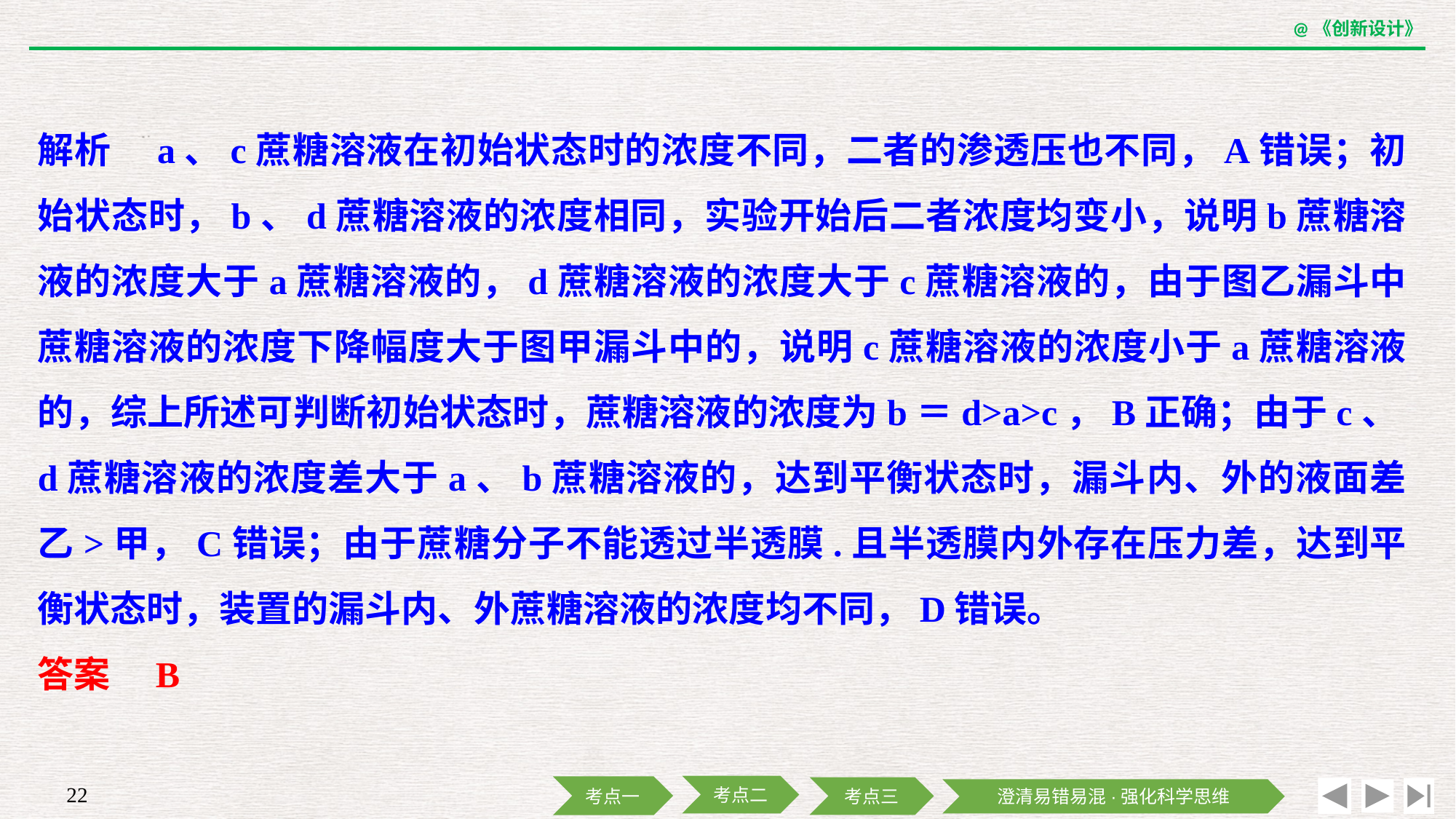

解析　a、c蔗糖溶液在初始状态时的浓度不同，二者的渗透压也不同，A错误；初始状态时，b、d蔗糖溶液的浓度相同，实验开始后二者浓度均变小，说明b蔗糖溶液的浓度大于a蔗糖溶液的，d蔗糖溶液的浓度大于c蔗糖溶液的，由于图乙漏斗中蔗糖溶液的浓度下降幅度大于图甲漏斗中的，说明c蔗糖溶液的浓度小于a蔗糖溶液的，综上所述可判断初始状态时，蔗糖溶液的浓度为b＝d>a>c，B正确；由于c、d蔗糖溶液的浓度差大于a、b蔗糖溶液的，达到平衡状态时，漏斗内、外的液面差乙>甲，C错误；由于蔗糖分子不能透过半透膜.且半透膜内外存在压力差，达到平衡状态时，装置的漏斗内、外蔗糖溶液的浓度均不同，D错误。
答案　B